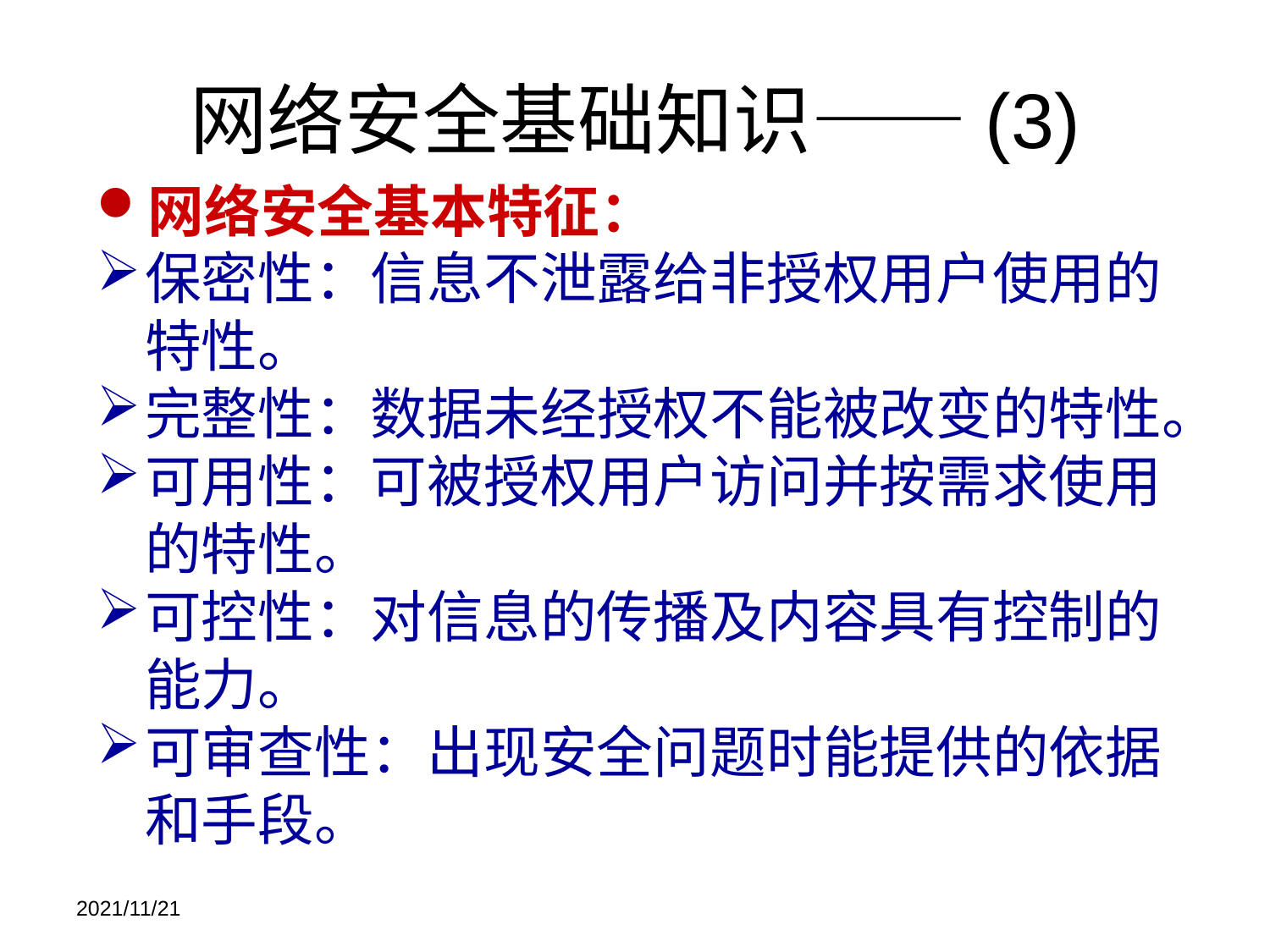

# 网络安全基础知识——(3)
网络安全基本特征：
保密性：信息不泄露给非授权用户使用的特性。
完整性：数据未经授权不能被改变的特性。
可用性：可被授权用户访问并按需求使用的特性。
可控性：对信息的传播及内容具有控制的能力。
可审查性：出现安全问题时能提供的依据和手段。
2021/11/21